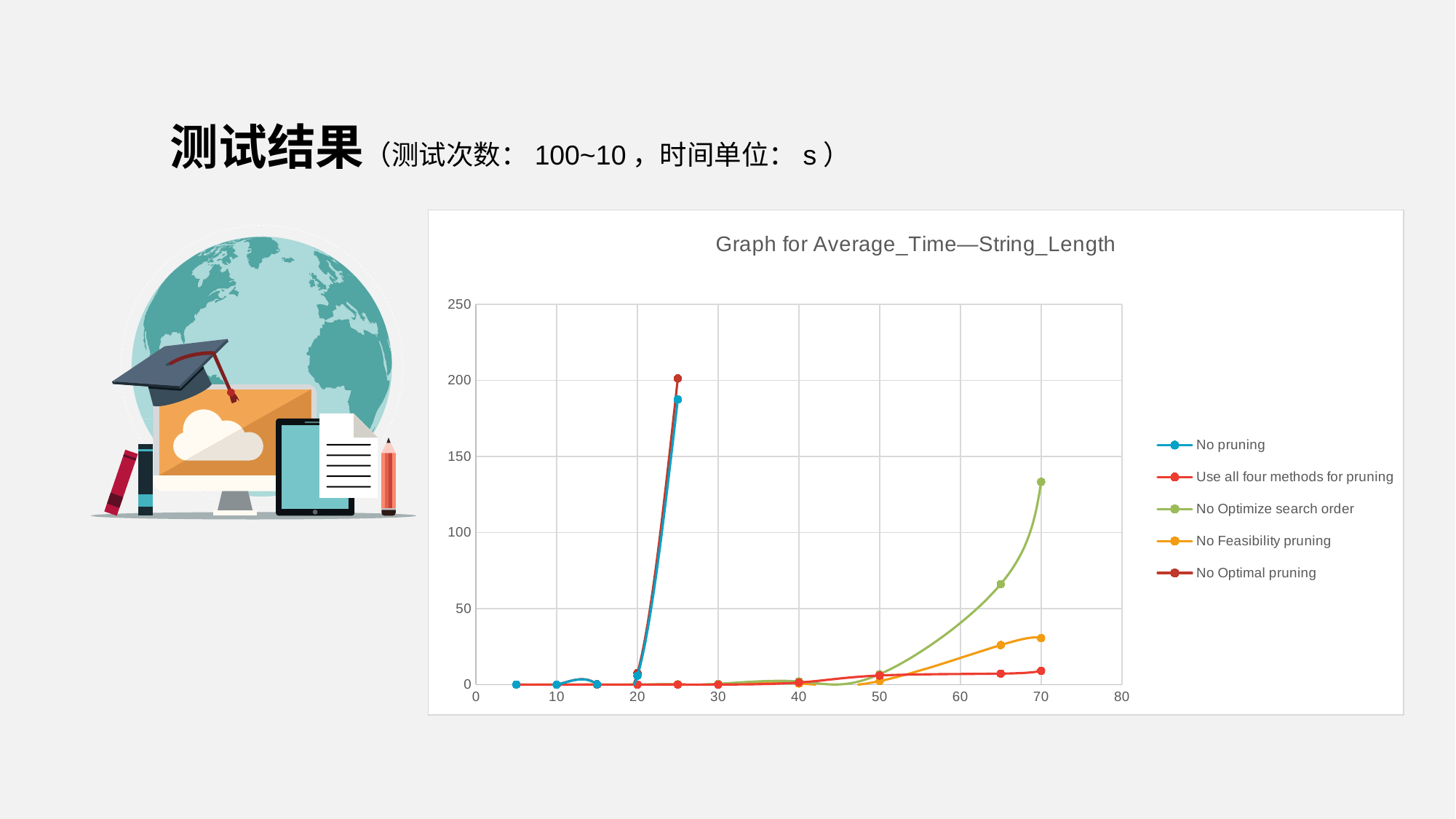

测试结果（测试次数：100~10，时间单位：s）

### Chart: Graph for Average_Time—String_Length

| Category | No pruning | Use all four methods for pruning | No Optimize search order | No Feasibility pruning | No Optimal pruning |
|---|---|---|---|---|---|